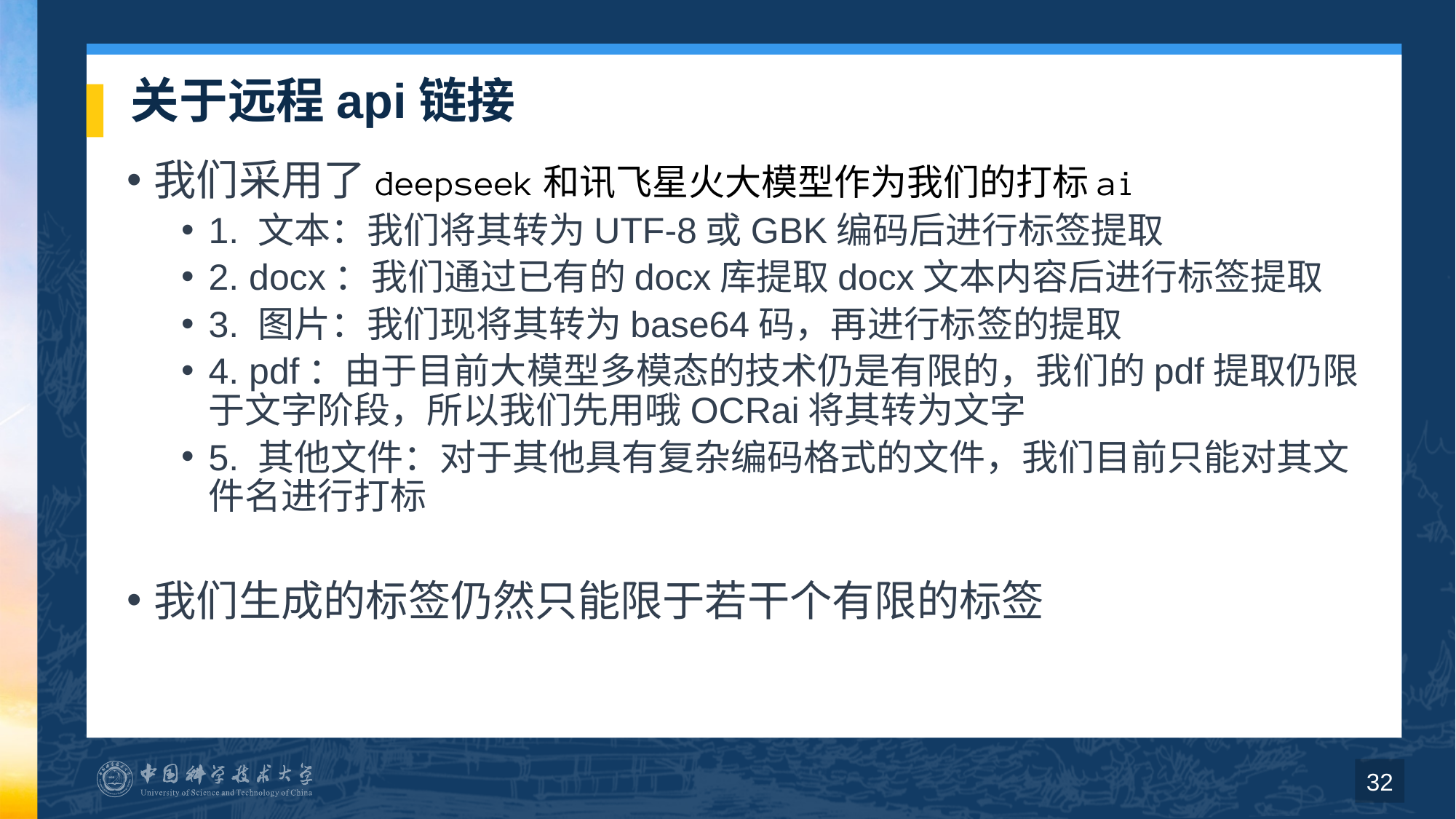

# 关于远程api链接
我们采用了deepseek和讯飞星火大模型作为我们的打标ai
1. 文本：我们将其转为UTF-8或GBK编码后进行标签提取
2. docx：我们通过已有的docx库提取docx文本内容后进行标签提取
3. 图片：我们现将其转为base64码，再进行标签的提取
4. pdf：由于目前大模型多模态的技术仍是有限的，我们的pdf提取仍限于文字阶段，所以我们先用哦OCRai将其转为文字
5. 其他文件：对于其他具有复杂编码格式的文件，我们目前只能对其文件名进行打标

我们生成的标签仍然只能限于若干个有限的标签

32